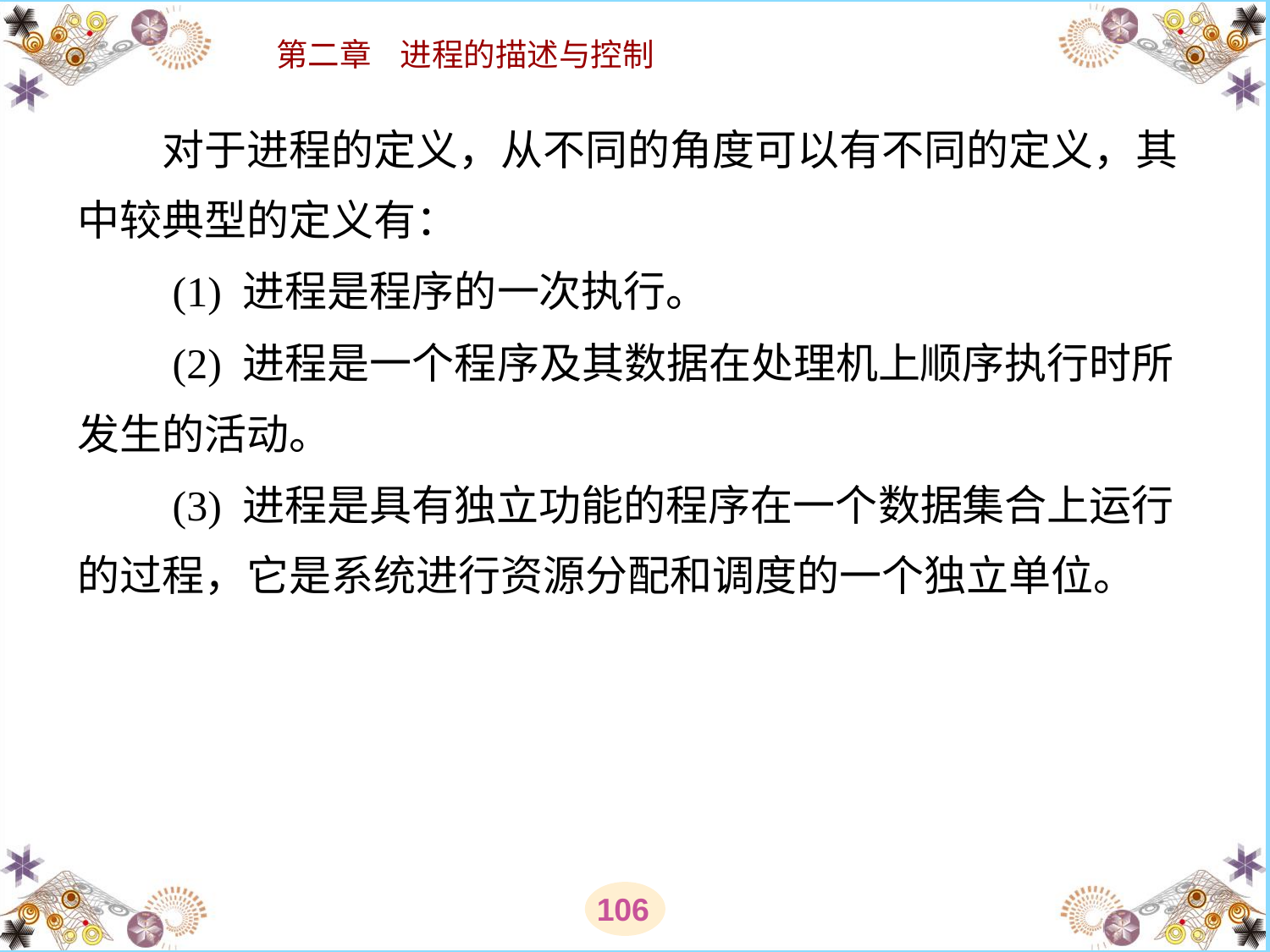

# 对于进程的定义，从不同的角度可以有不同的定义，其中较典型的定义有： 　　(1) 进程是程序的一次执行。 　　(2) 进程是一个程序及其数据在处理机上顺序执行时所发生的活动。 　　(3) 进程是具有独立功能的程序在一个数据集合上运行的过程，它是系统进行资源分配和调度的一个独立单位。